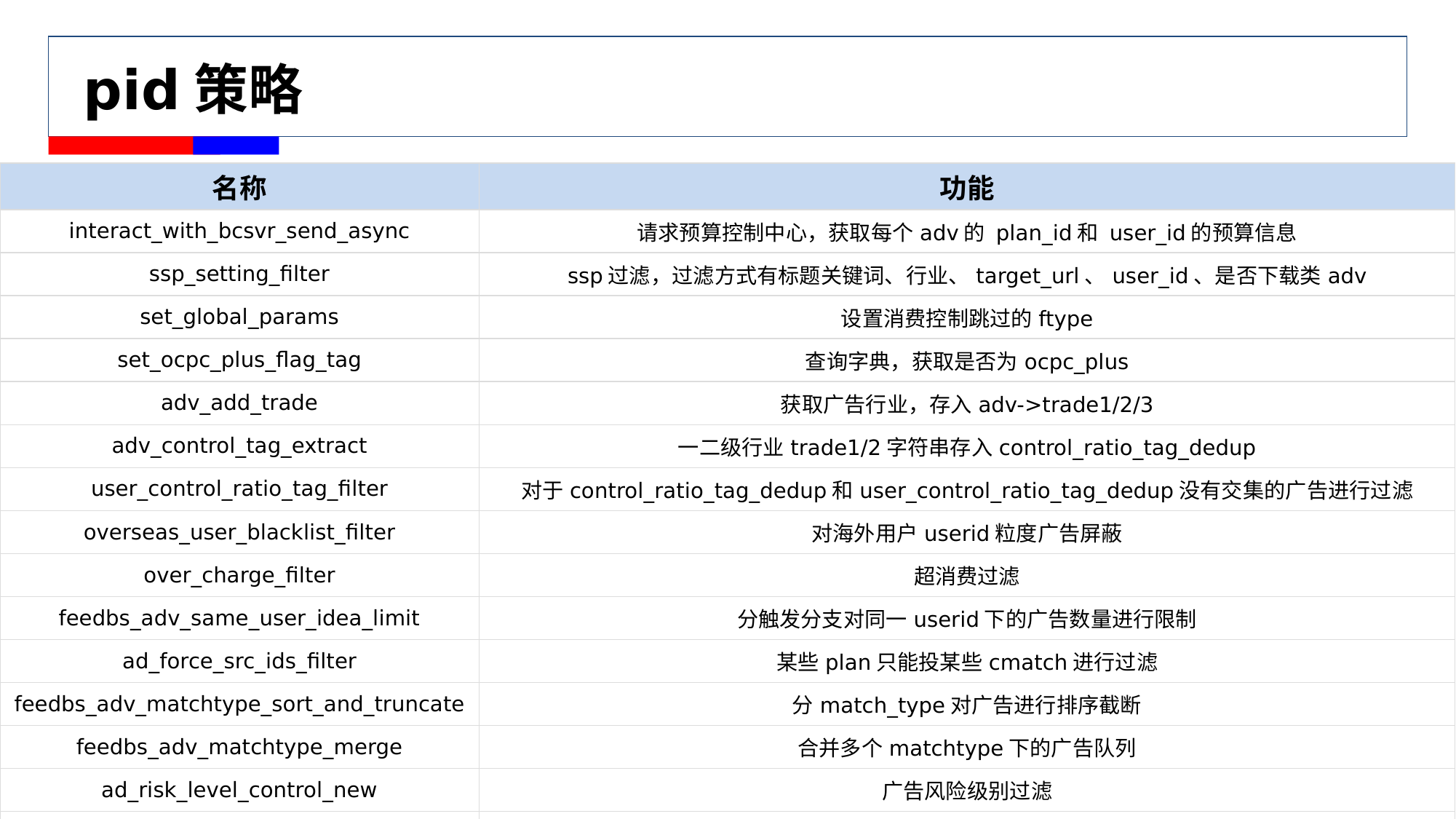

# pid策略
| 名称 | 功能 |
| --- | --- |
| interact\_with\_bcsvr\_send\_async | 请求预算控制中心，获取每个adv的 plan\_id和 user\_id的预算信息 |
| ssp\_setting\_filter | ssp过滤，过滤方式有标题关键词、行业、target\_url、user\_id、是否下载类adv |
| set\_global\_params | 设置消费控制跳过的ftype |
| set\_ocpc\_plus\_flag\_tag | 查询字典，获取是否为ocpc\_plus |
| adv\_add\_trade | 获取广告行业，存入adv->trade1/2/3 |
| adv\_control\_tag\_extract | 一二级行业trade1/2字符串存入control\_ratio\_tag\_dedup |
| user\_control\_ratio\_tag\_filter | 对于control\_ratio\_tag\_dedup和user\_control\_ratio\_tag\_dedup没有交集的广告进行过滤 |
| overseas\_user\_blacklist\_filter | 对海外用户userid粒度广告屏蔽 |
| over\_charge\_filter | 超消费过滤 |
| feedbs\_adv\_same\_user\_idea\_limit | 分触发分支对同一userid下的广告数量进行限制 |
| ad\_force\_src\_ids\_filter | 某些plan只能投某些cmatch进行过滤 |
| feedbs\_adv\_matchtype\_sort\_and\_truncate | 分match\_type对广告进行排序截断 |
| feedbs\_adv\_matchtype\_merge | 合并多个matchtype下的广告队列 |
| ad\_risk\_level\_control\_new | 广告风险级别过滤 |
| ad\_region\_blacklist\_filter | 地域黑名单过滤key(region+pid)，词典(AD\_REGION\_BLACKLIST) |
| interact\_with\_bcsvr\_recv\_and\_parse\_async | 消费控制、预算控制 |
| product\_truncate | 分pid进行截断 |
| set\_idea\_blacklist\_status | 黑名单广告设置，粒度idea>unit>paln>user>entity |